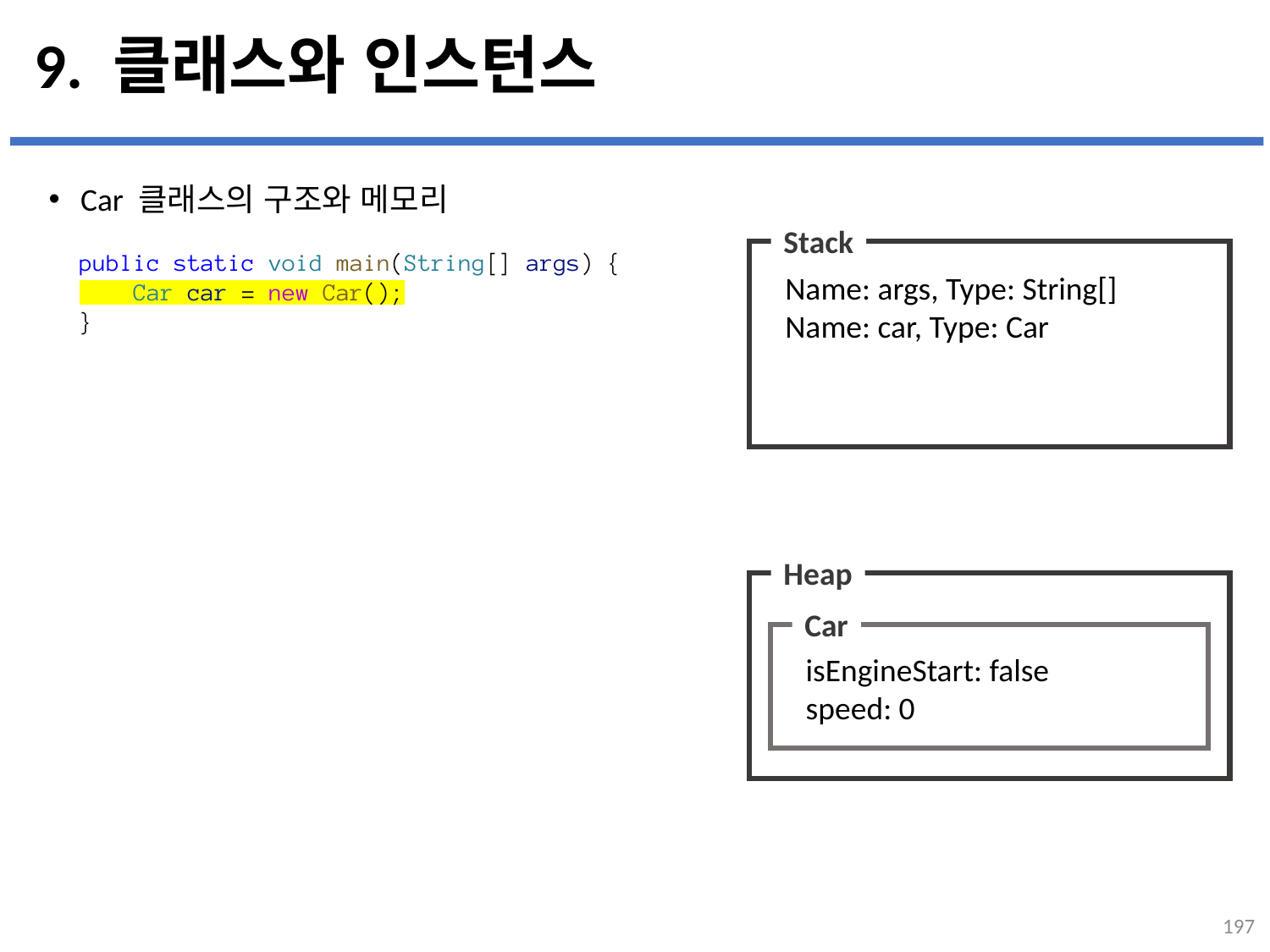

# 9. 클래스와 인스턴스
Car 클래스의 구조와 메모리
...

설명
Stack
public static void main(String[] args) {
    Car car = new Car();
}

Name: args, Type: String[]
Name: car, Type: Car
Heap

Car

isEngineStart: false
speed: 0
197